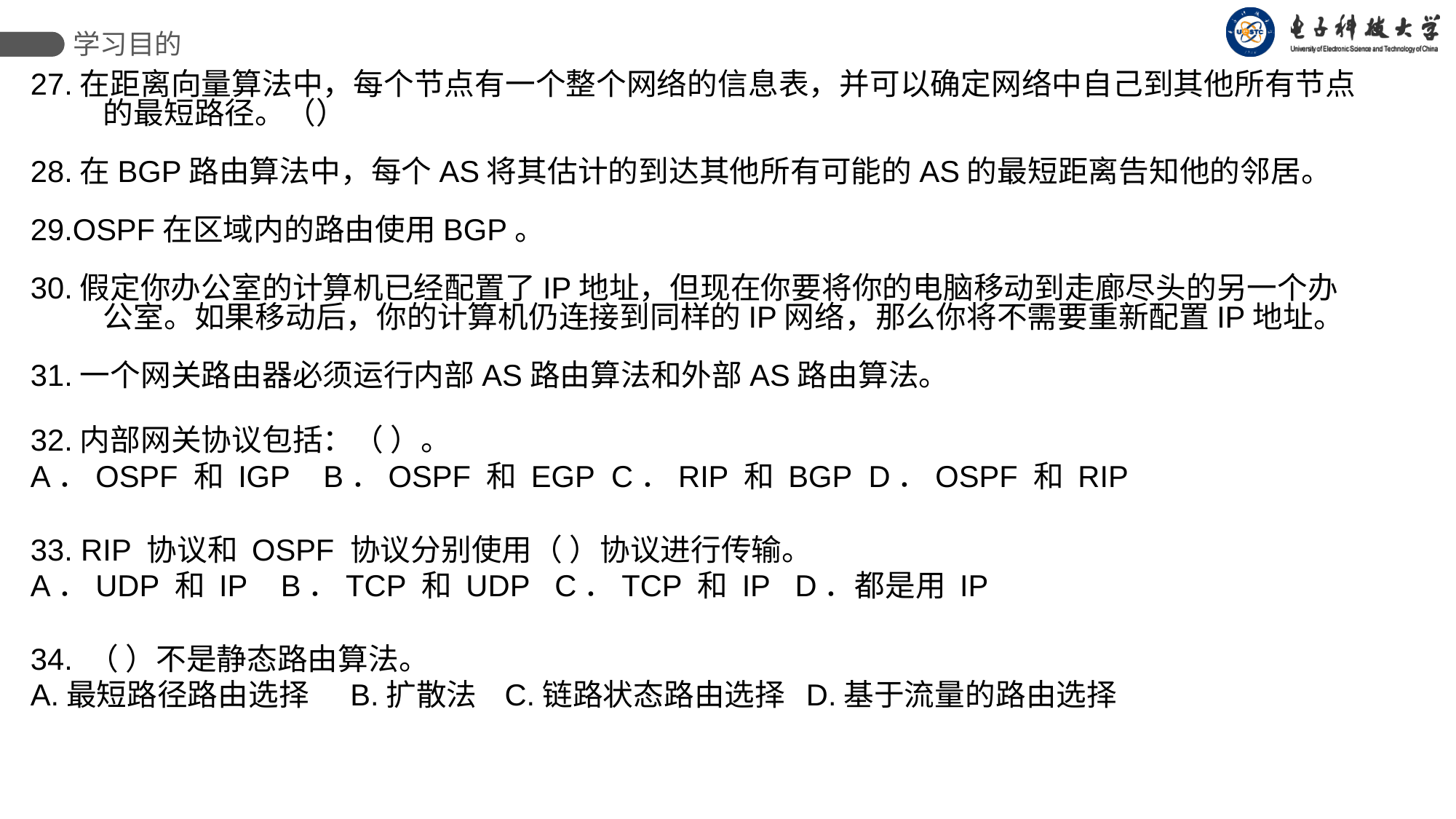

学习目的
27.在距离向量算法中，每个节点有一个整个网络的信息表，并可以确定网络中自己到其他所有节点的最短路径。（）

28.在BGP路由算法中，每个AS将其估计的到达其他所有可能的AS的最短距离告知他的邻居。

29.OSPF在区域内的路由使用BGP。

30.假定你办公室的计算机已经配置了IP地址，但现在你要将你的电脑移动到走廊尽头的另一个办公室。如果移动后，你的计算机仍连接到同样的IP网络，那么你将不需要重新配置IP地址。

31.一个网关路由器必须运行内部AS路由算法和外部AS路由算法。

32.内部网关协议包括：（ ）。
A．OSPF 和 IGP    B．OSPF 和 EGP  C．RIP 和 BGP  D．OSPF 和 RIP

33. RIP 协议和 OSPF 协议分别使用（ ）协议进行传输。
A．UDP 和 IP    B．TCP 和 UDP   C．TCP 和 IP   D．都是用 IP

34. （ ）不是静态路由算法。
A.最短路径路由选择     B.扩散法   C.链路状态路由选择  D.基于流量的路由选择